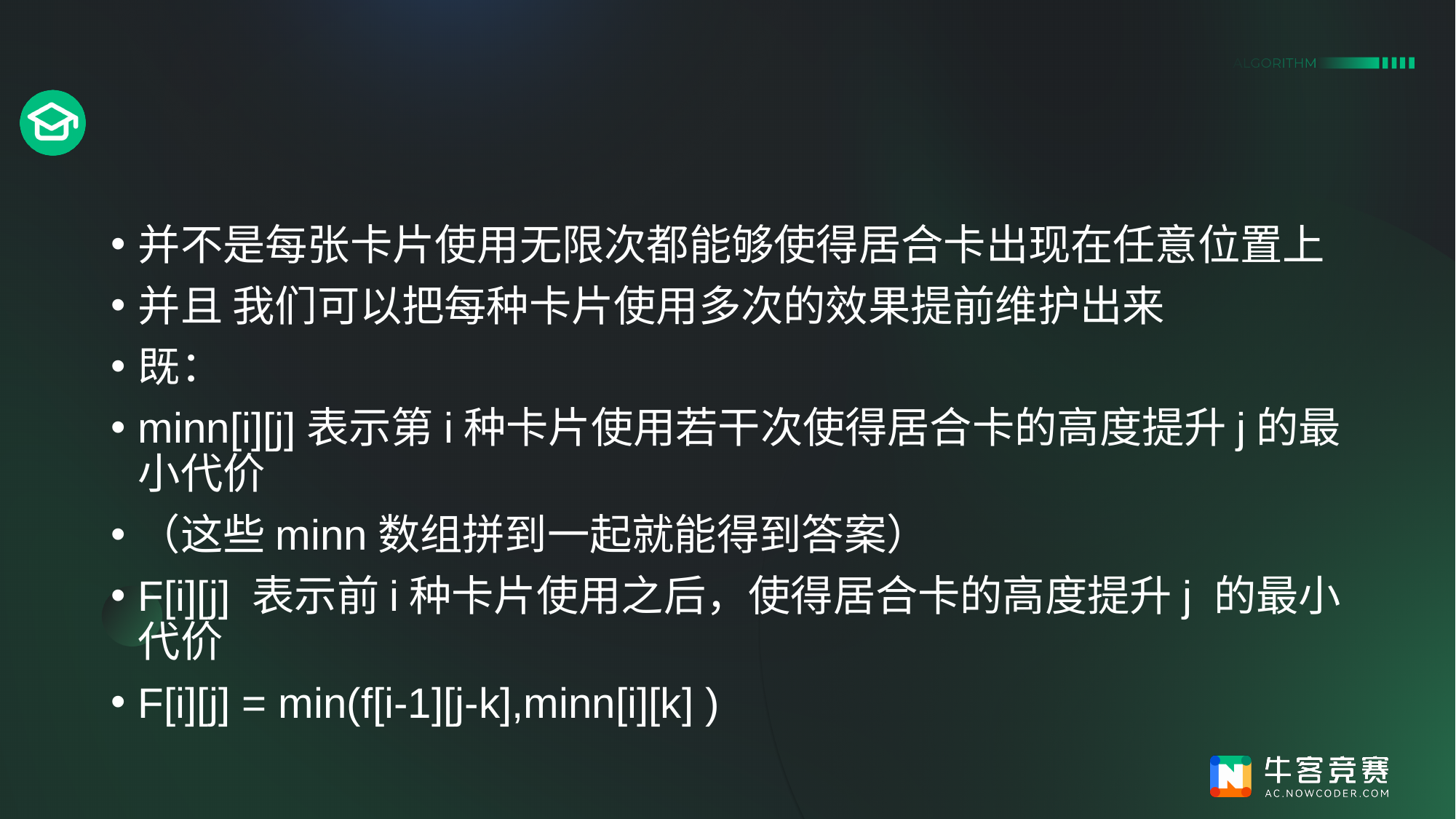

#
并不是每张卡片使用无限次都能够使得居合卡出现在任意位置上
并且 我们可以把每种卡片使用多次的效果提前维护出来
既：
minn[i][j]表示第i种卡片使用若干次使得居合卡的高度提升j的最小代价
（这些minn数组拼到一起就能得到答案）
F[i][j] 表示前i种卡片使用之后，使得居合卡的高度提升j 的最小代价
F[i][j] = min(f[i-1][j-k],minn[i][k] )